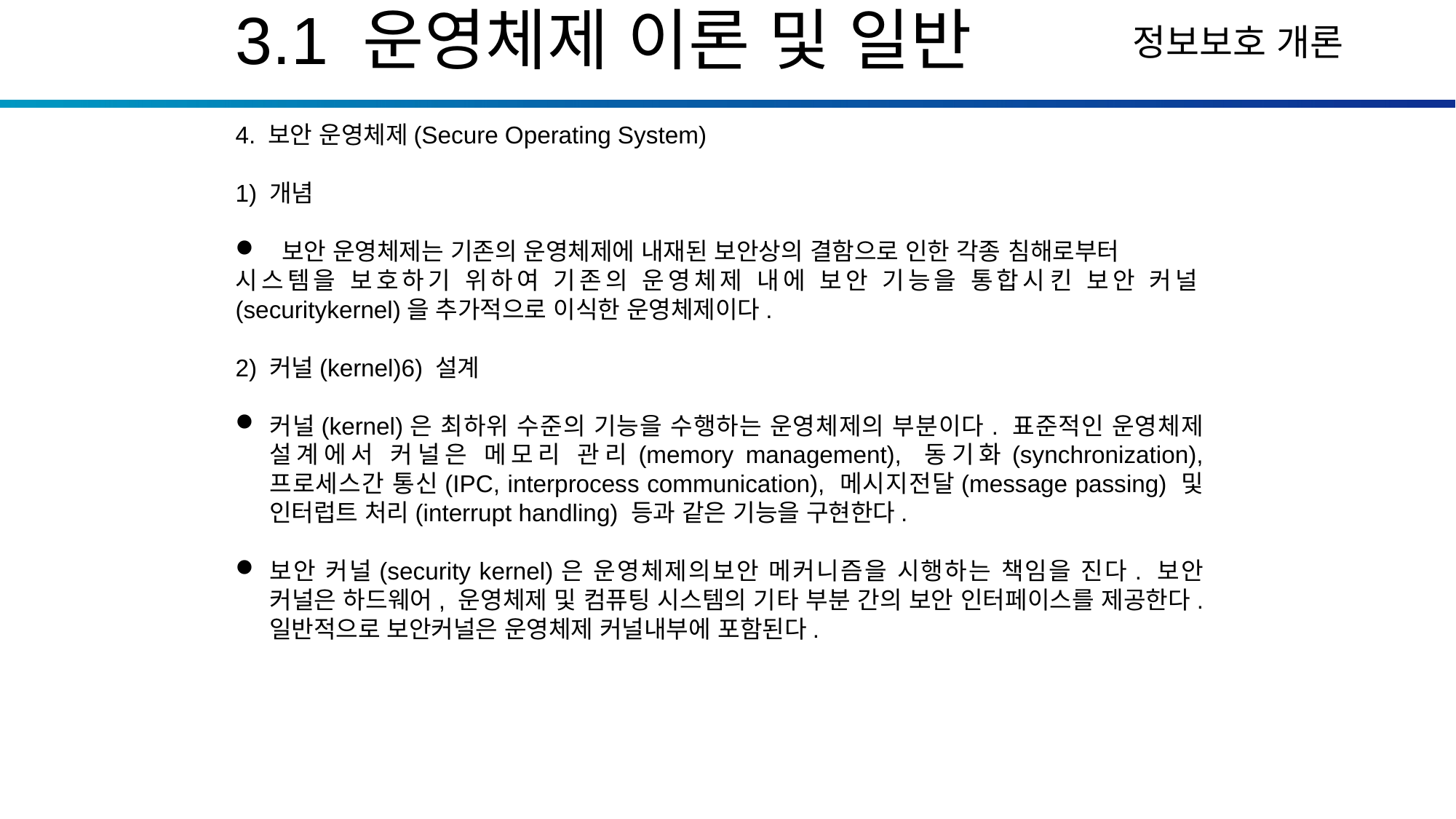

3.1 운영체제 이론 및 일반

4. 보안 운영체제(Secure Operating System)

1) 개념

 보안 운영체제는 기존의 운영체제에 내재된 보안상의 결함으로 인한 각종 침해로부터
시스템을 보호하기 위하여 기존의 운영체제 내에 보안 기능을 통합시킨 보안 커널(securitykernel)을 추가적으로 이식한 운영체제이다.

2) 커널(kernel)6) 설계

커널(kernel)은 최하위 수준의 기능을 수행하는 운영체제의 부분이다. 표준적인 운영체제 설계에서 커널은 메모리 관리(memory management), 동기화(synchronization), 프로세스간 통신(IPC, interprocess communication), 메시지전달(message passing) 및 인터럽트 처리(interrupt handling) 등과 같은 기능을 구현한다.

보안 커널(security kernel)은 운영체제의보안 메커니즘을 시행하는 책임을 진다. 보안 커널은 하드웨어, 운영체제 및 컴퓨팅 시스템의 기타 부분 간의 보안 인터페이스를 제공한다. 일반적으로 보안커널은 운영체제 커널내부에 포함된다.